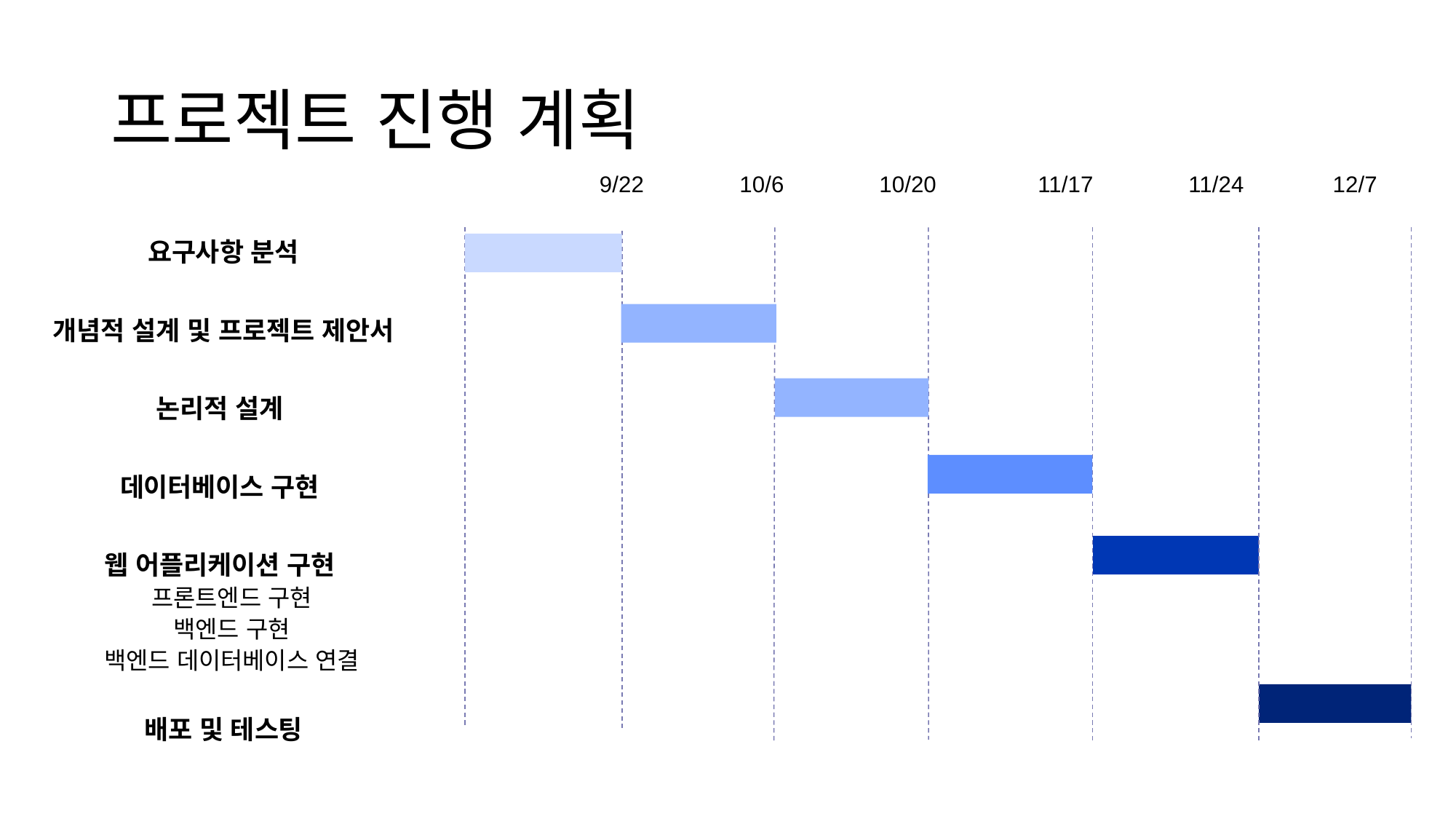

# 프로젝트 진행 계획
                9/22               10/6               10/20                11/17               11/24              12/7
    요구사항 분석

     개념적 설계 및 프로젝트 제안서

   논리적 설계

   데이터베이스 구현

   웹 어플리케이션 구현
프론트엔드 구현
백엔드 구현
백엔드 데이터베이스 연결

    배포 및 테스팅